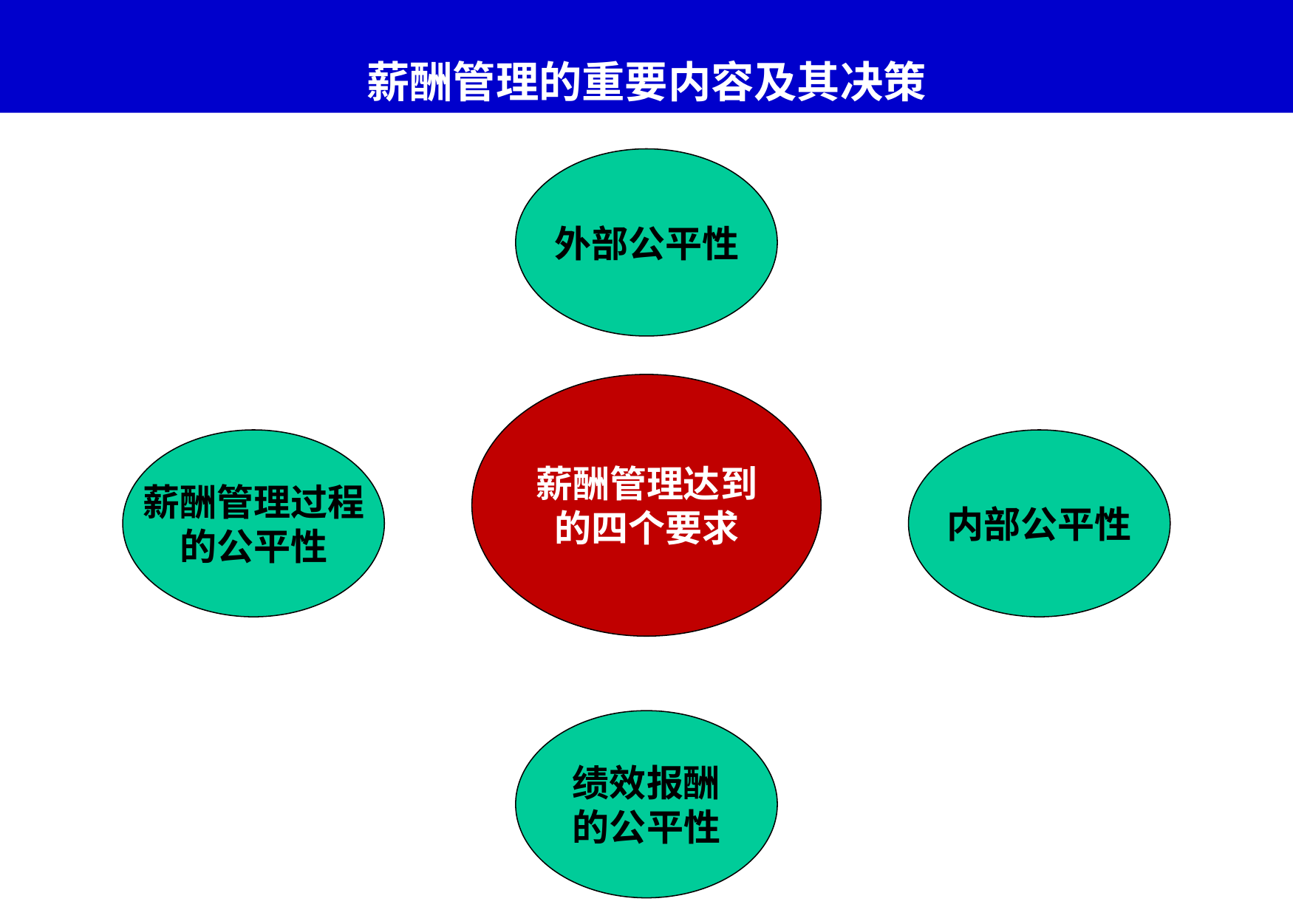

# 薪酬管理的重要内容及其决策
外部公平性
薪酬管理达到
的四个要求
薪酬管理过程
的公平性
内部公平性
绩效报酬
的公平性